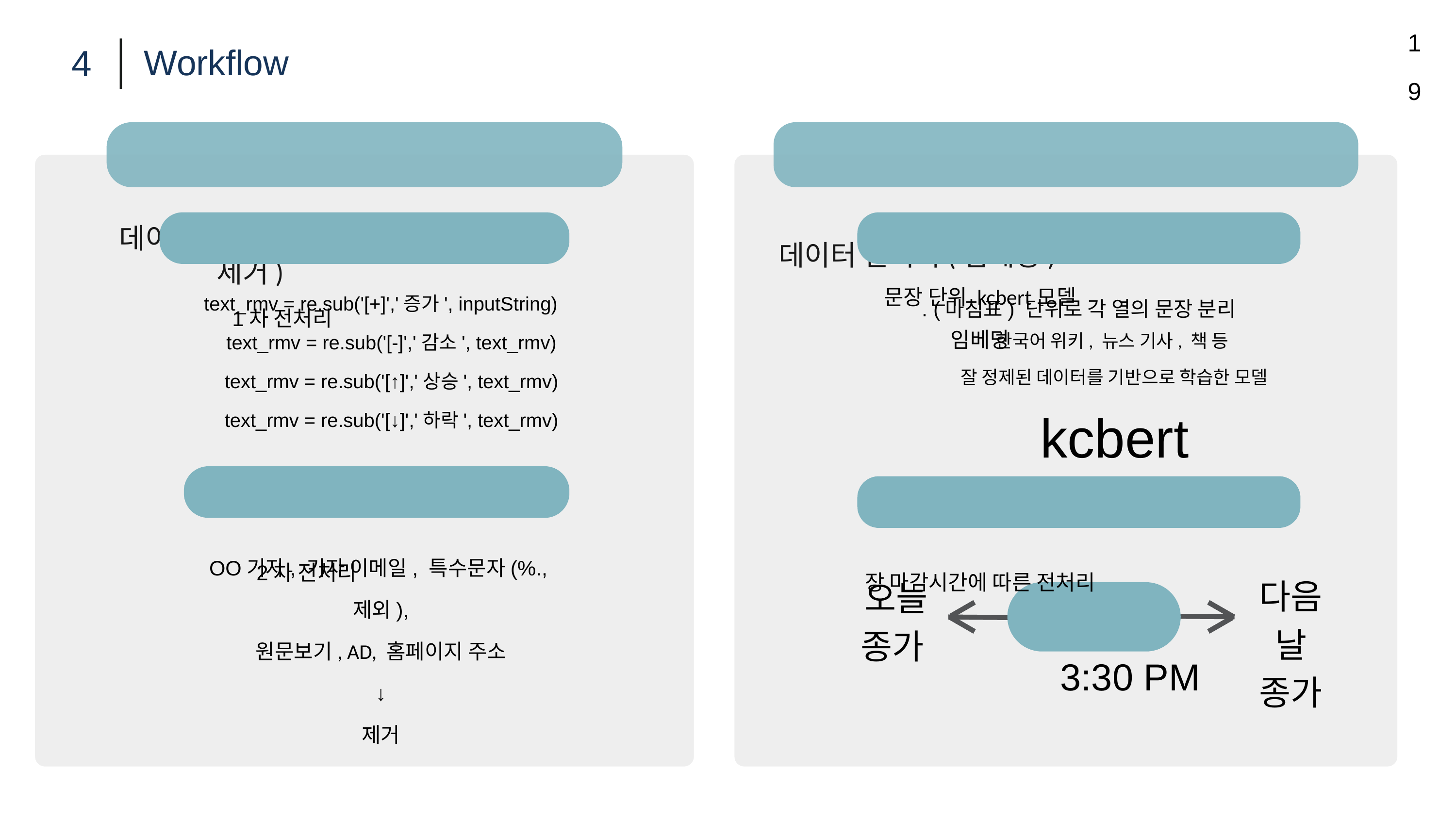

19
Workflow
4

데이터 전처리(불용어 제거)

데이터 전처리(임베딩)

1차 전처리

문장 단위 kcbert모델 임베딩
text_rmv = re.sub('[+]','증가', inputString)
    text_rmv = re.sub('[-]','감소', text_rmv)
    text_rmv = re.sub('[↑]','상승', text_rmv)
    text_rmv = re.sub('[↓]','하락', text_rmv)
. (마침표) 단위로 각 열의 문장 분리
한국어 위키, 뉴스 기사, 책 등
잘 정제된 데이터를 기반으로 학습한 모델
kcbert

2차 전처리

장 마감시간에 따른 전처리
OO기자, 기자 이메일, 특수문자(%.,제외),
원문보기, AD, 홈페이지 주소
↓
제거
다음날
종가
 오늘
종가

3:30 PM